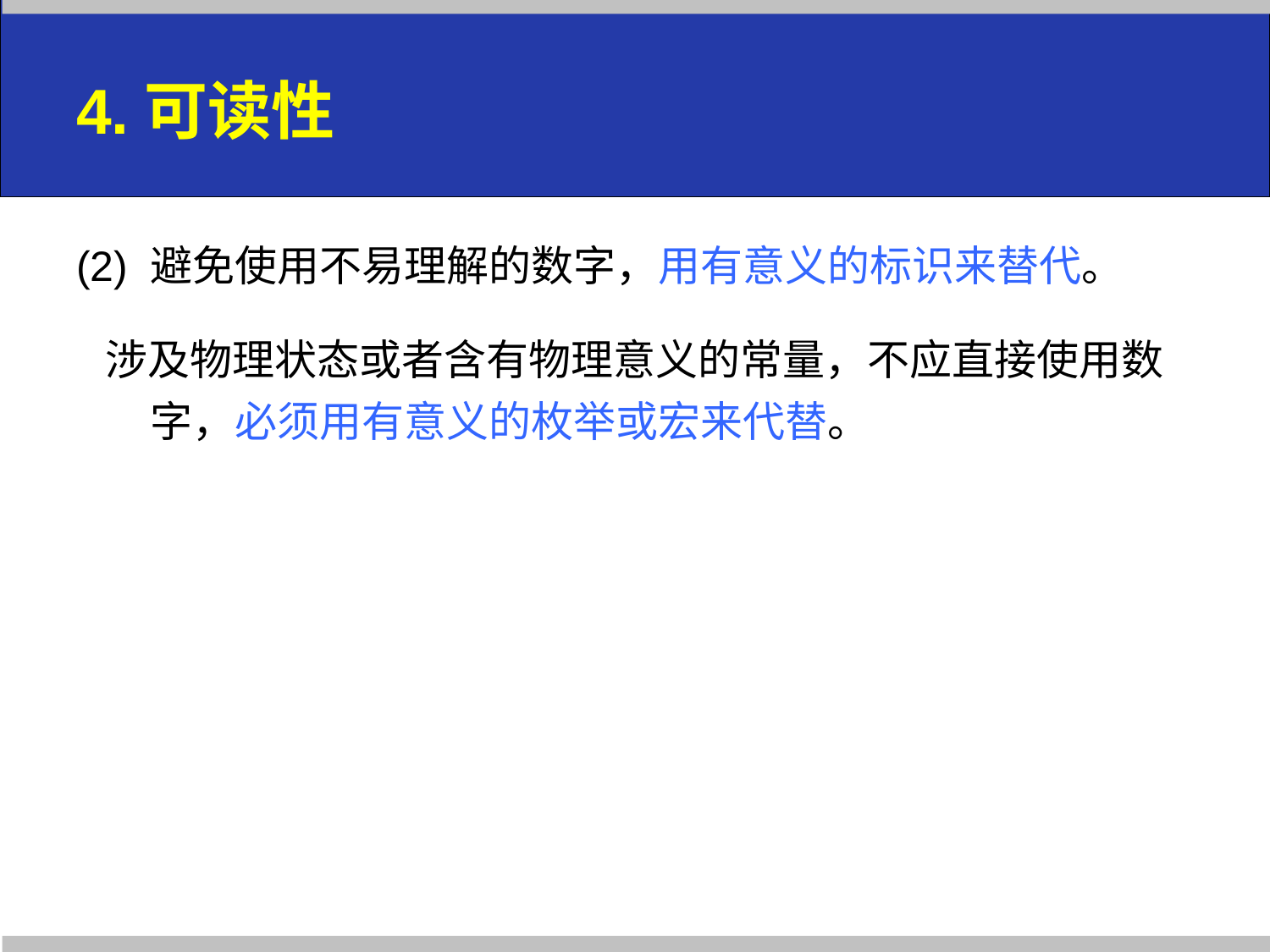

# 4.可读性
(2) 避免使用不易理解的数字，用有意义的标识来替代。
  涉及物理状态或者含有物理意义的常量，不应直接使用数字，必须用有意义的枚举或宏来代替。
687